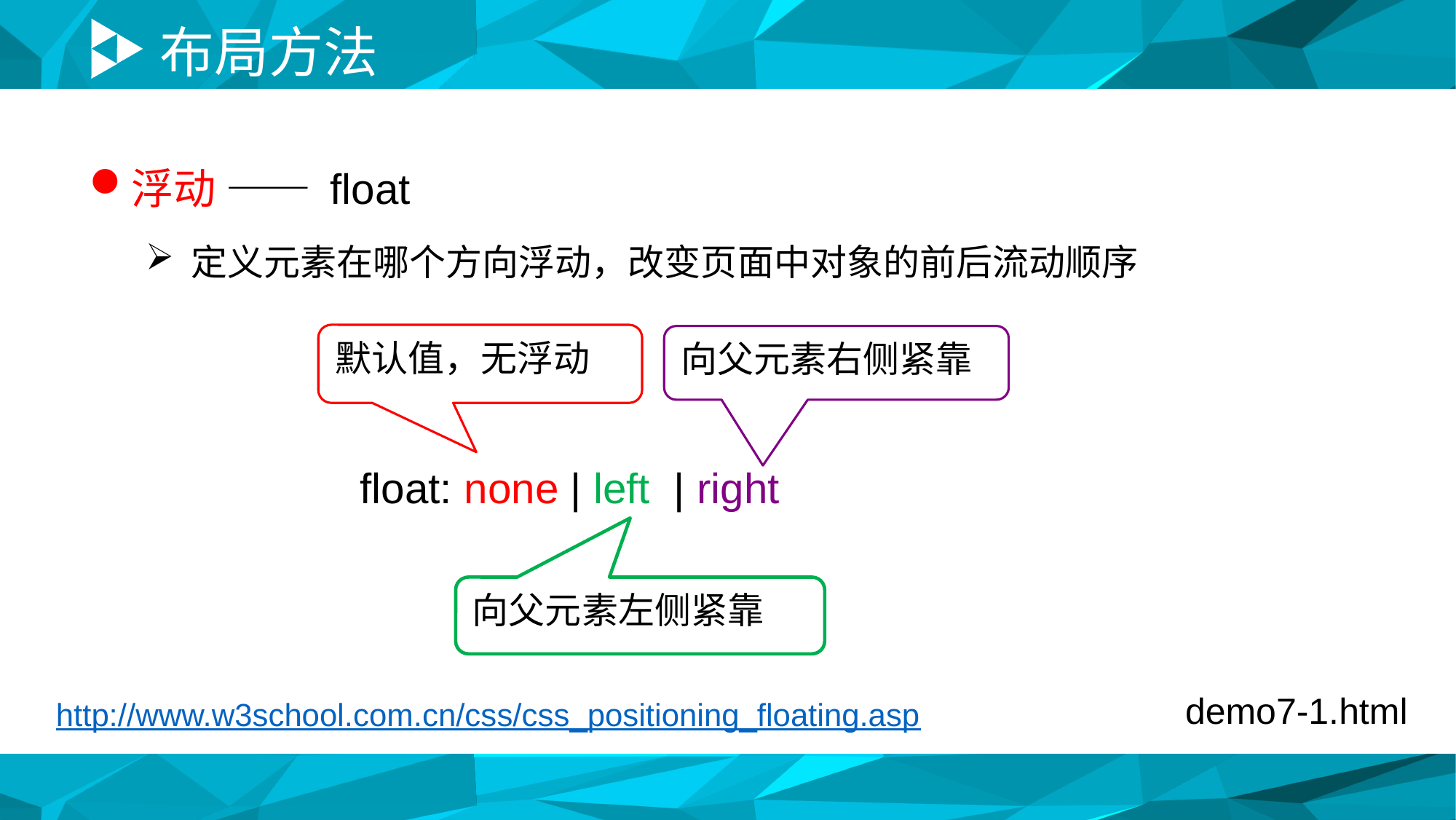

# 布局方法
浮动 —— float
定义元素在哪个方向浮动，改变页面中对象的前后流动顺序

默认值，无浮动
向父元素右侧紧靠
float: none | left  | right
向父元素左侧紧靠
demo7-1.html
http://www.w3school.com.cn/css/css_positioning_floating.asp